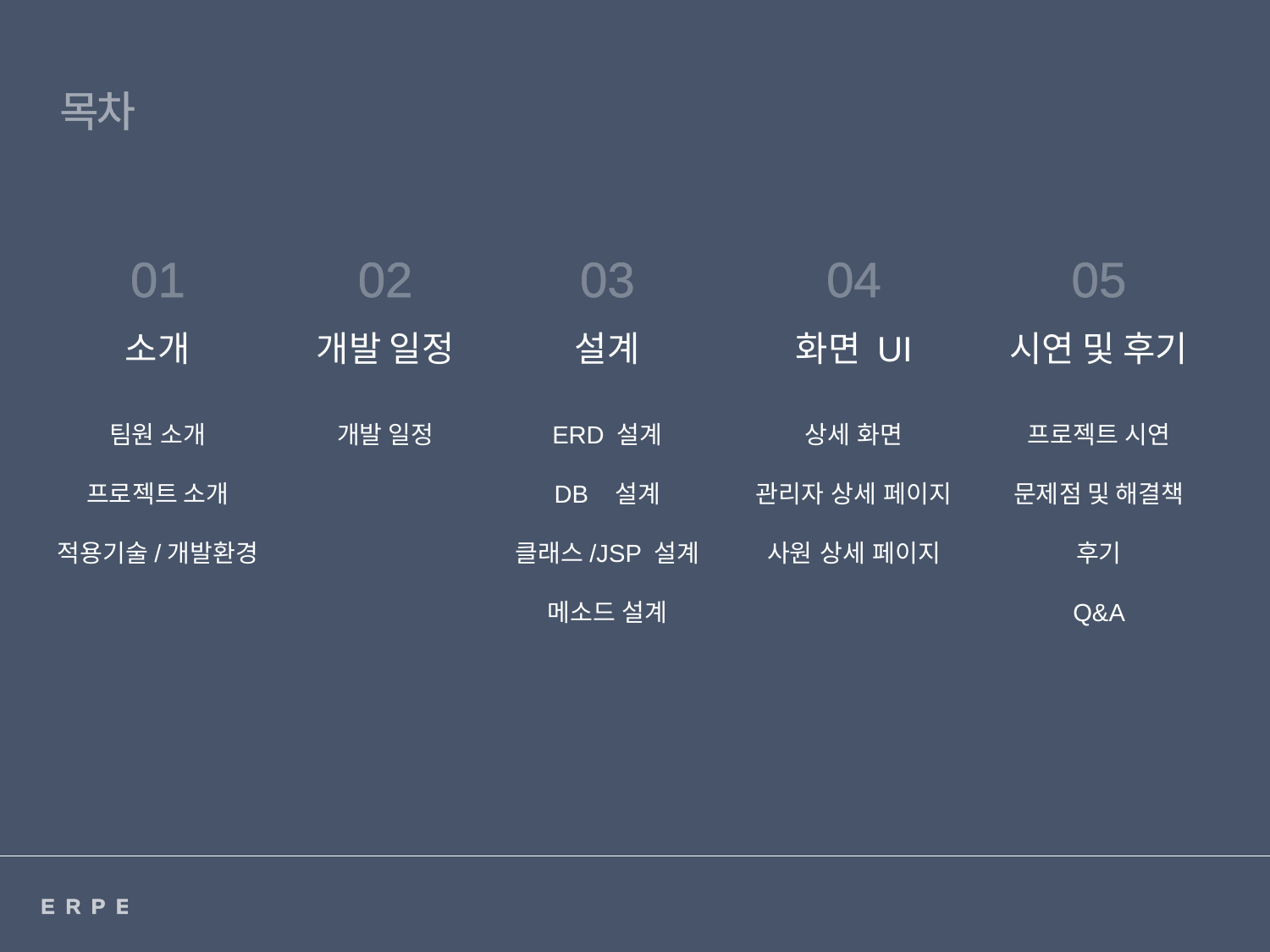

목차
01
소개
팀원 소개

프로젝트 소개

적용기술/개발환경
02
개발 일정
개발 일정
03
설계
ERD 설계

DB   설계

클래스/JSP 설계

메소드 설계
04
화면 UI
05
시연 및 후기
프로젝트 시연

문제점 및 해결책

후기

Q&A

상세 화면

관리자 상세 페이지

사원 상세 페이지

ERPERP